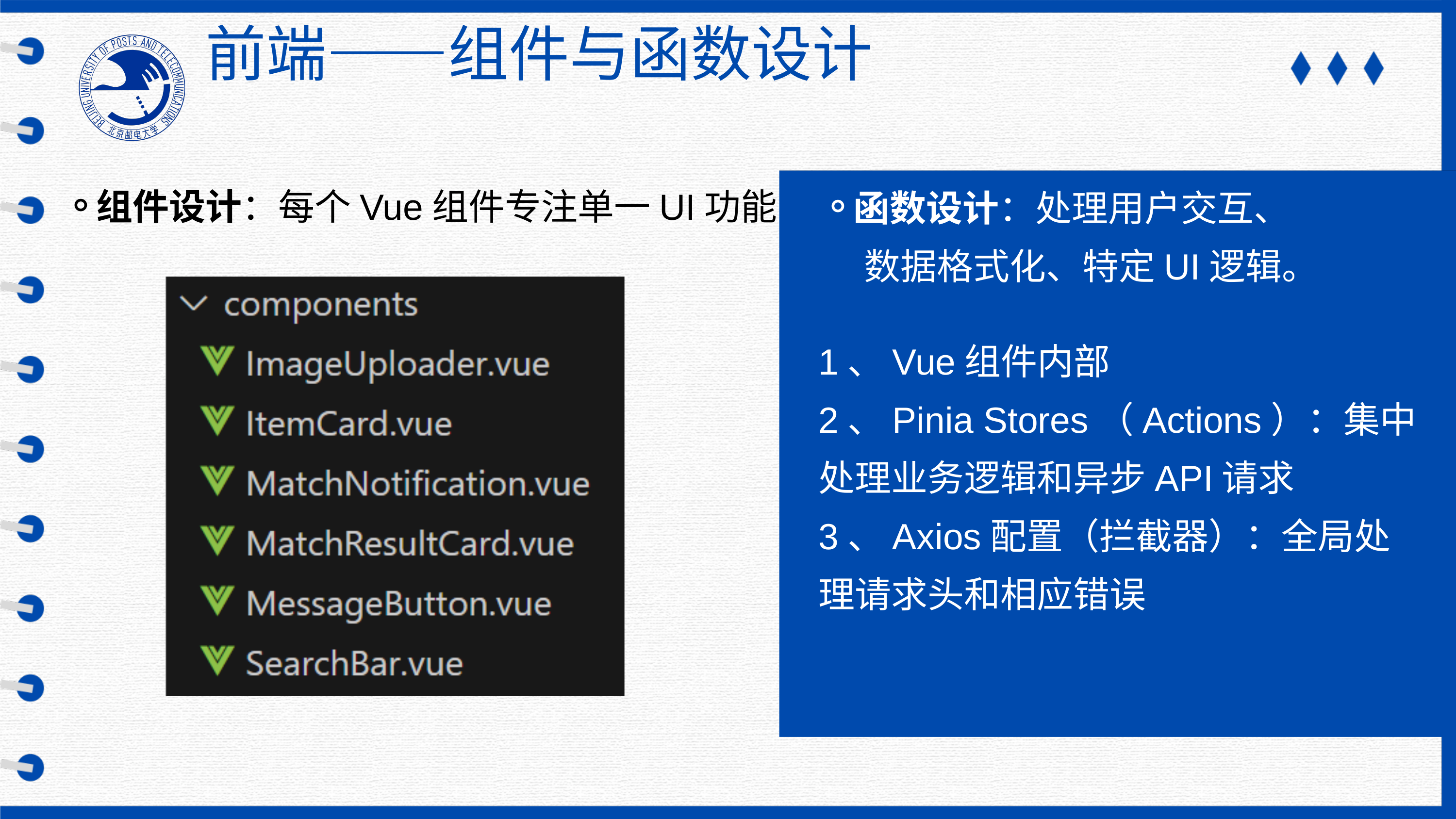

前端——组件与函数设计

组件设计：每个Vue组件专注单一UI功能

函数设计：处理用户交互、
    数据格式化、特定UI逻辑。

1、Vue组件内部
2、Pinia Stores（Actions）：集中处理业务逻辑和异步API请求
3、Axios配置（拦截器）：全局处理请求头和相应错误